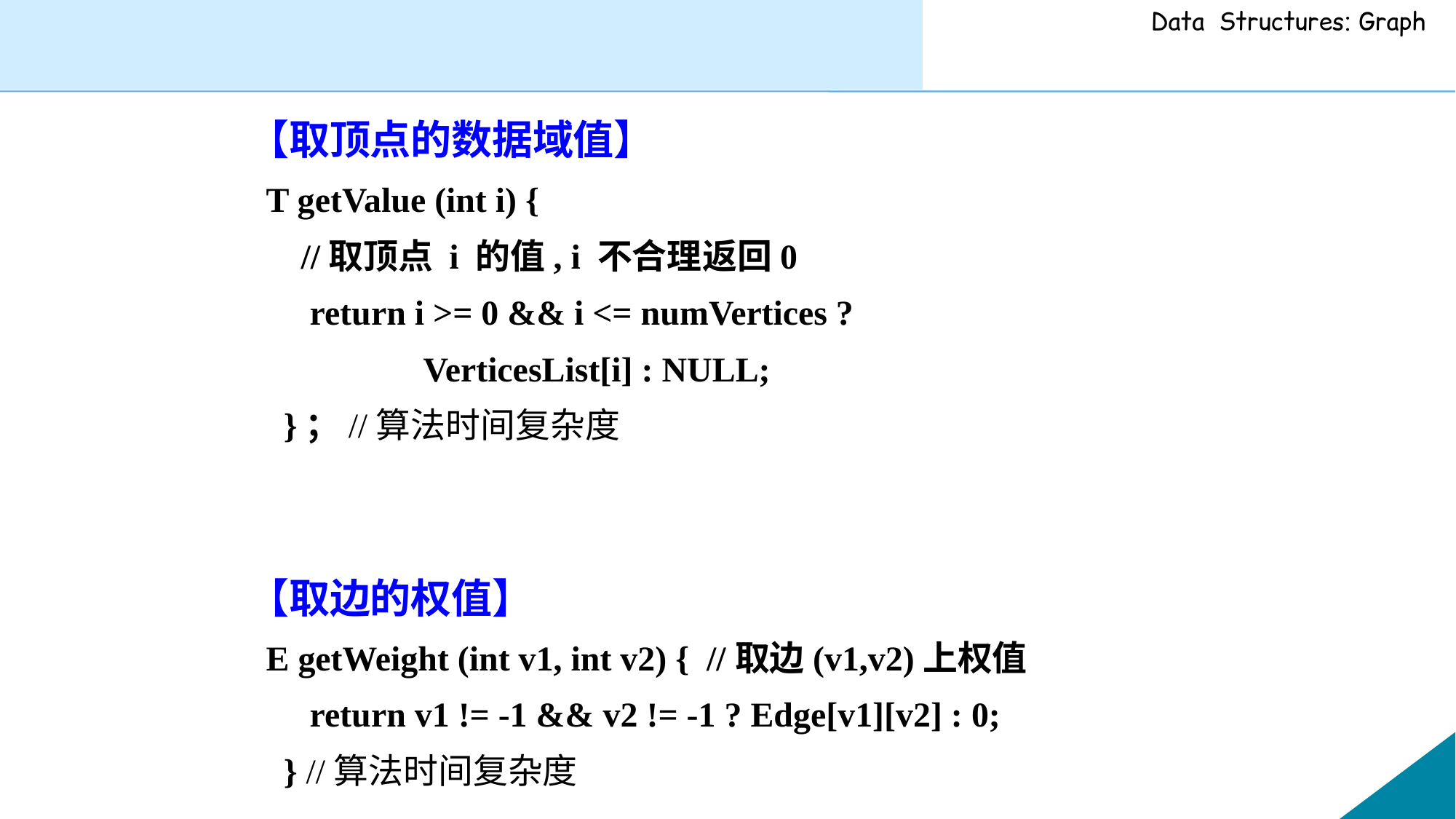

【取顶点的数据域值】
  T getValue (int i) {
      //取顶点 i 的值, i 不合理返回0
 	    return i >= 0 && i <= numVertices ?
                    VerticesList[i] : NULL;
    }；//算法时间复杂度

【取边的权值】
  E getWeight (int v1, int v2) {  //取边(v1,v2)上权值
 	    return v1 != -1 && v2 != -1 ? Edge[v1][v2] : 0;
    } //算法时间复杂度